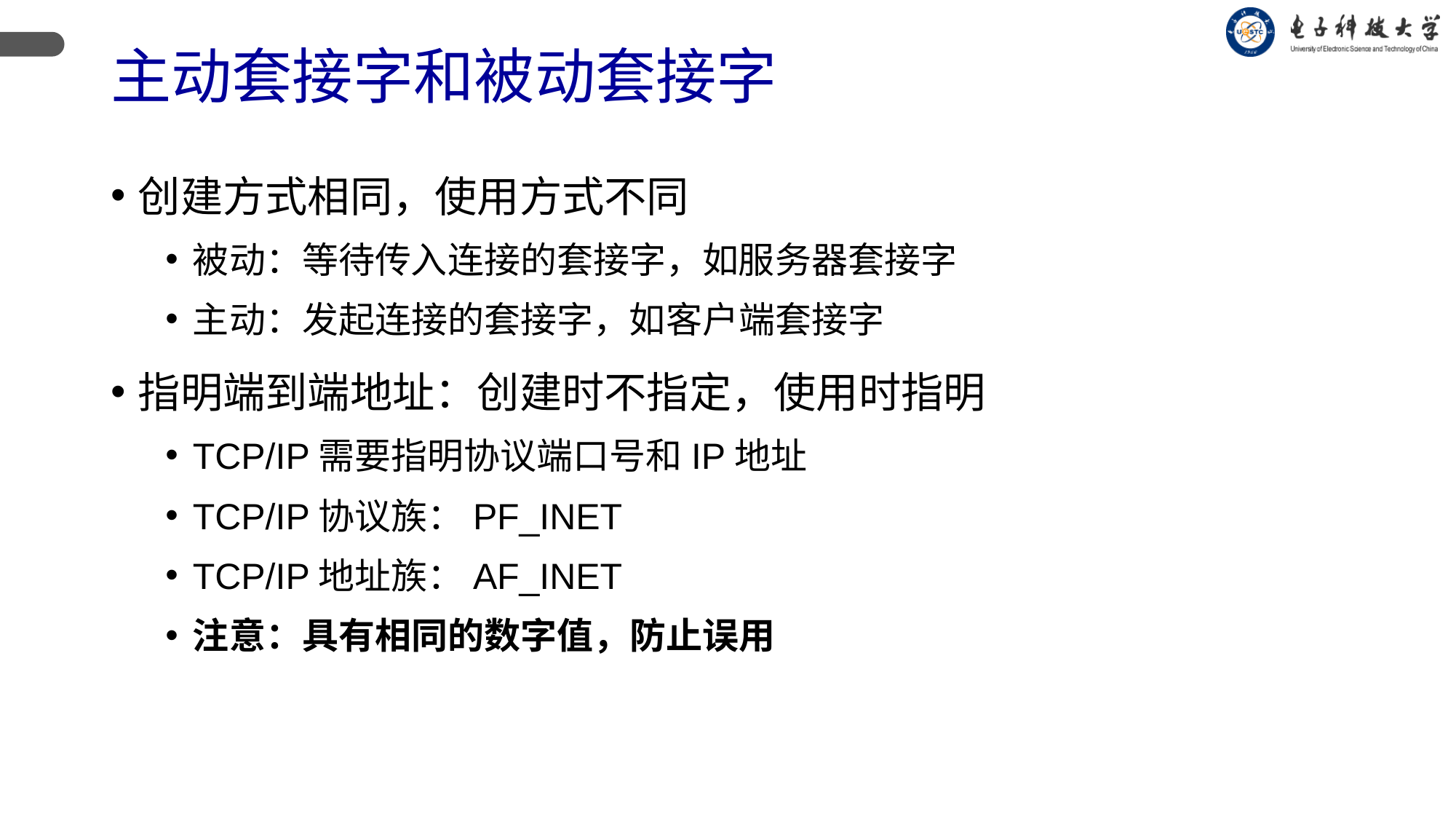

# 主动套接字和被动套接字
创建方式相同，使用方式不同
被动：等待传入连接的套接字，如服务器套接字
主动：发起连接的套接字，如客户端套接字
指明端到端地址：创建时不指定，使用时指明
TCP/IP需要指明协议端口号和IP地址
TCP/IP协议族：PF_INET
TCP/IP地址族：AF_INET
注意：具有相同的数字值，防止误用